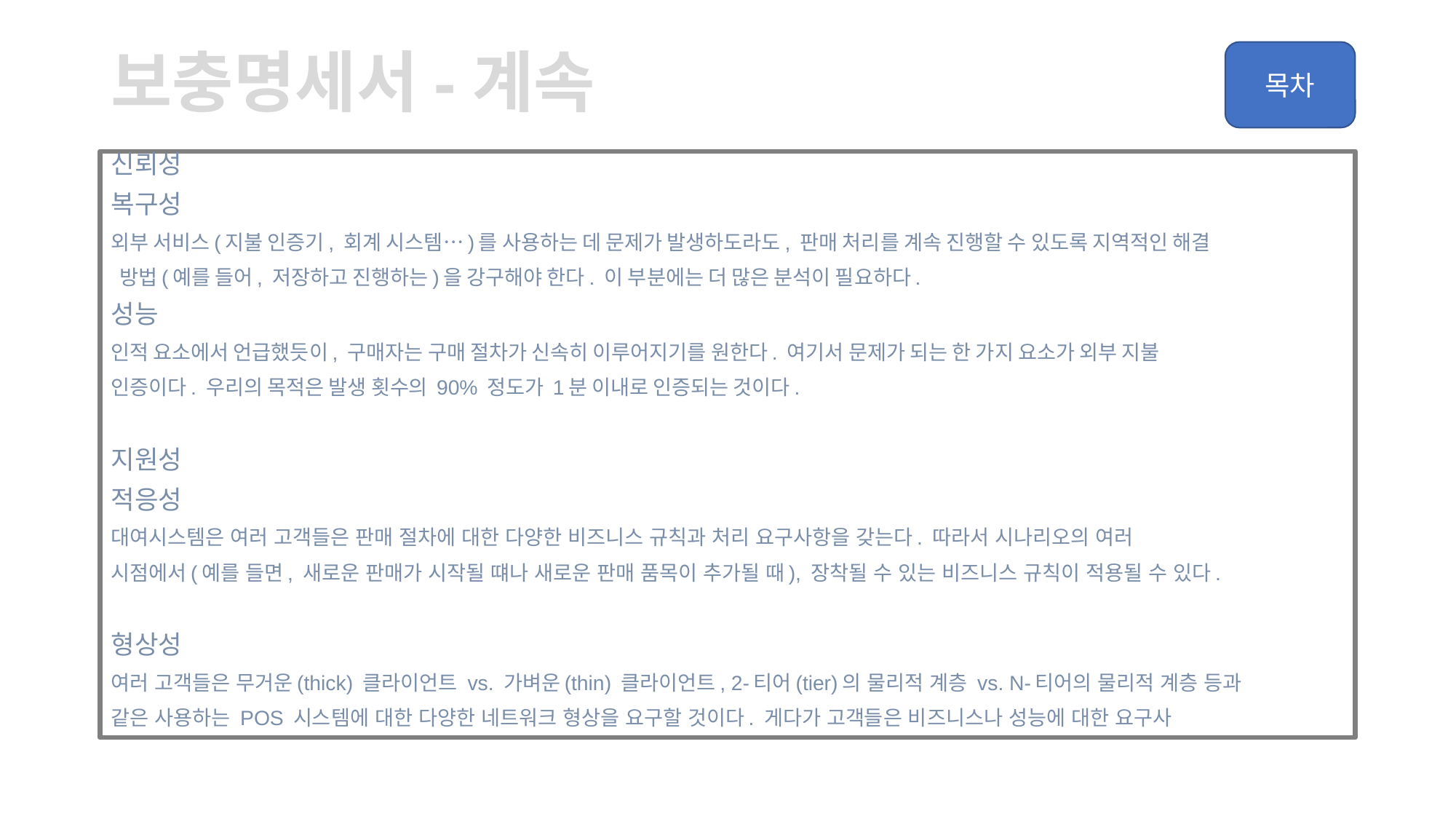

# 보충명세서-계속
신뢰성
복구성
외부 서비스(지불 인증기, 회계 시스템…)를 사용하는 데 문제가 발생하도라도, 판매 처리를 계속 진행할 수 있도록 지역적인 해결
 방법(예를 들어, 저장하고 진행하는)을 강구해야 한다. 이 부분에는 더 많은 분석이 필요하다.
성능
인적 요소에서 언급했듯이, 구매자는 구매 절차가 신속히 이루어지기를 원한다. 여기서 문제가 되는 한 가지 요소가 외부 지불
인증이다. 우리의 목적은 발생 횟수의 90% 정도가 1분 이내로 인증되는 것이다.

지원성
적응성
대여시스템은 여러 고객들은 판매 절차에 대한 다양한 비즈니스 규칙과 처리 요구사항을 갖는다. 따라서 시나리오의 여러
시점에서(예를 들면, 새로운 판매가 시작될 떄나 새로운 판매 품목이 추가될 때), 장착될 수 있는 비즈니스 규칙이 적용될 수 있다.

형상성
여러 고객들은 무거운(thick) 클라이언트 vs. 가벼운(thin) 클라이언트, 2-티어(tier)의 물리적 계층 vs. N-티어의 물리적 계층 등과
같은 사용하는 POS 시스템에 대한 다양한 네트워크 형상을 요구할 것이다. 게다가 고객들은 비즈니스나 성능에 대한 요구사